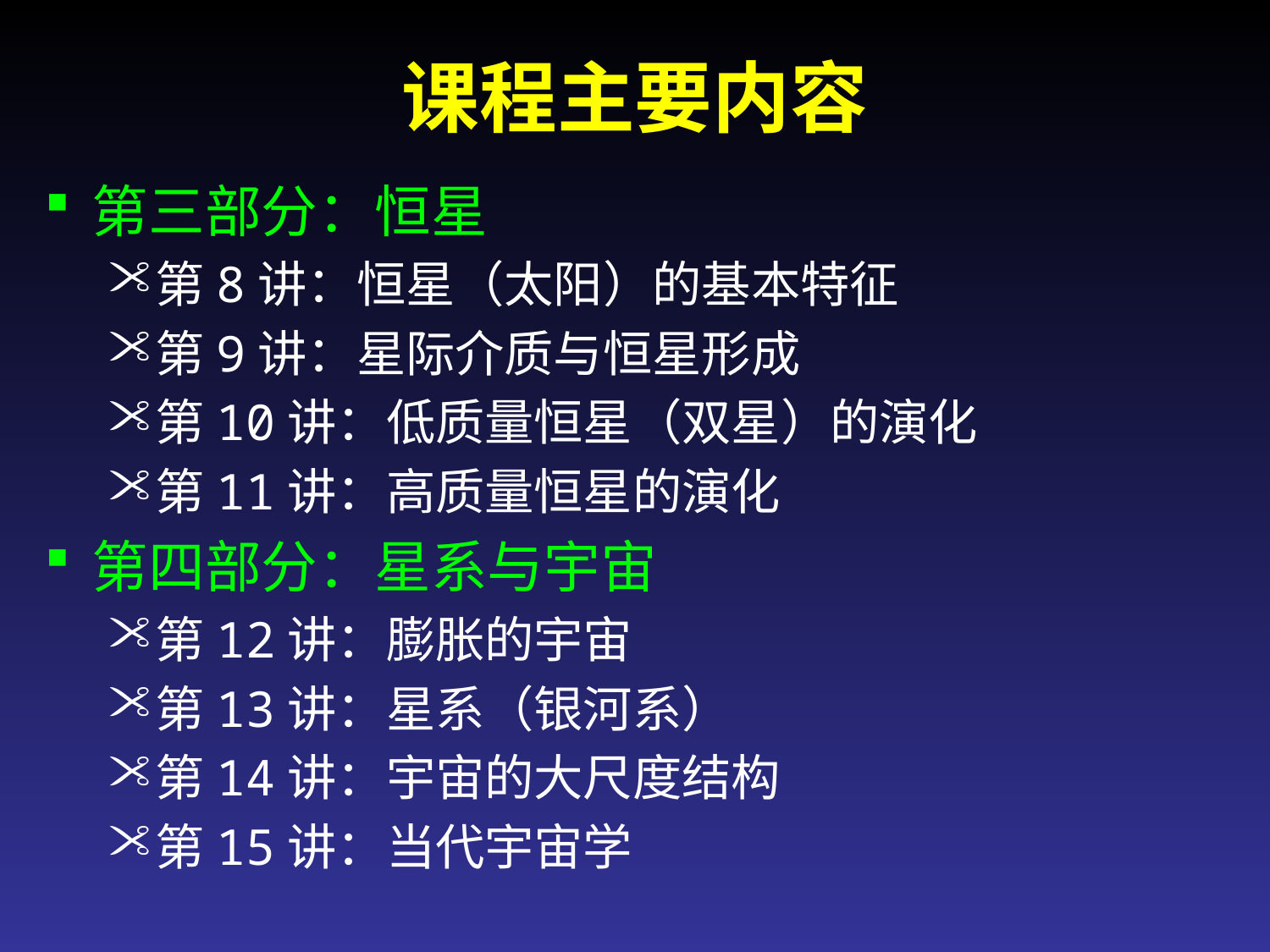

# 课程主要内容
第三部分：恒星
第8讲：恒星（太阳）的基本特征
第9讲：星际介质与恒星形成
第10讲：低质量恒星（双星）的演化
第11讲：高质量恒星的演化
第四部分：星系与宇宙
第12讲：膨胀的宇宙
第13讲：星系（银河系）
第14讲：宇宙的大尺度结构
第15讲：当代宇宙学